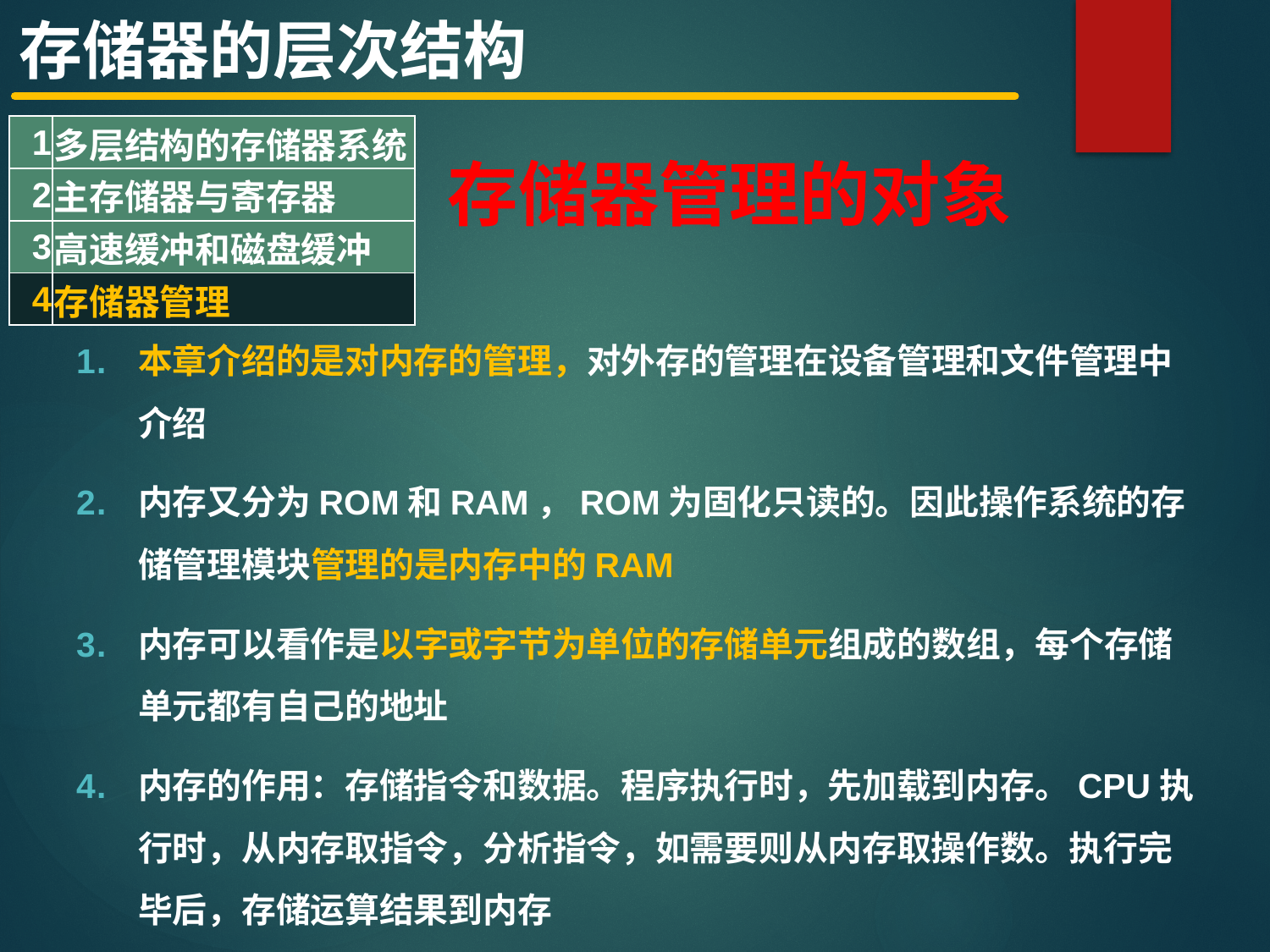

存储器的层次结构
| 1 | 多层结构的存储器系统 |
| --- | --- |
| 2 | 主存储器与寄存器 |
| 3 | 高速缓冲和磁盘缓冲 |
| 4 | 存储器管理 |
# 存储器管理的对象
本章介绍的是对内存的管理，对外存的管理在设备管理和文件管理中介绍
内存又分为ROM和RAM，ROM为固化只读的。因此操作系统的存储管理模块管理的是内存中的RAM
内存可以看作是以字或字节为单位的存储单元组成的数组，每个存储单元都有自己的地址
内存的作用：存储指令和数据。程序执行时，先加载到内存。CPU执行时，从内存取指令，分析指令，如需要则从内存取操作数。执行完毕后，存储运算结果到内存